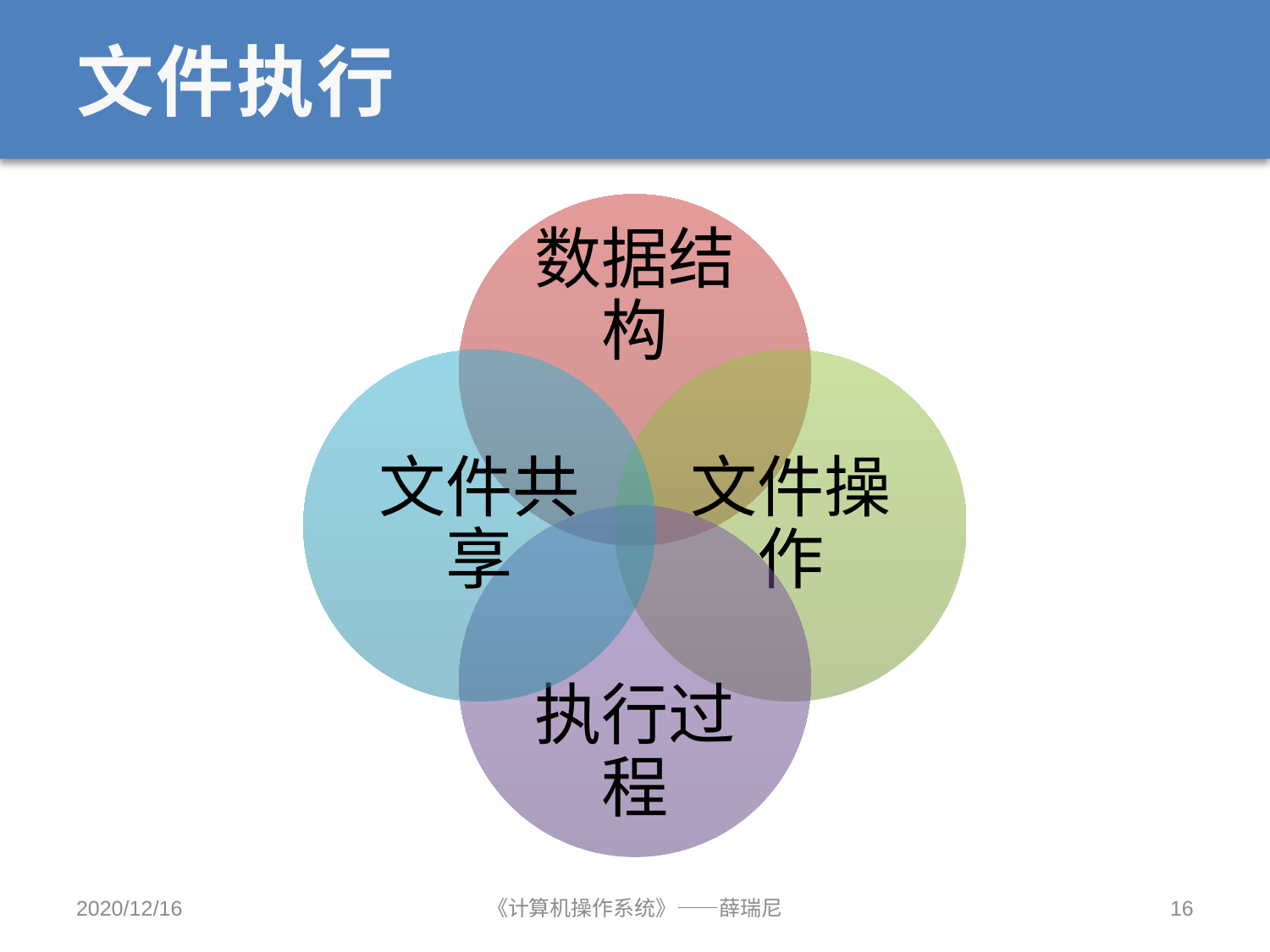

# 文件执行
数据结构
文件操作
执行过程
文件共享
2020/12/16
《计算机操作系统》——薛瑞尼
16